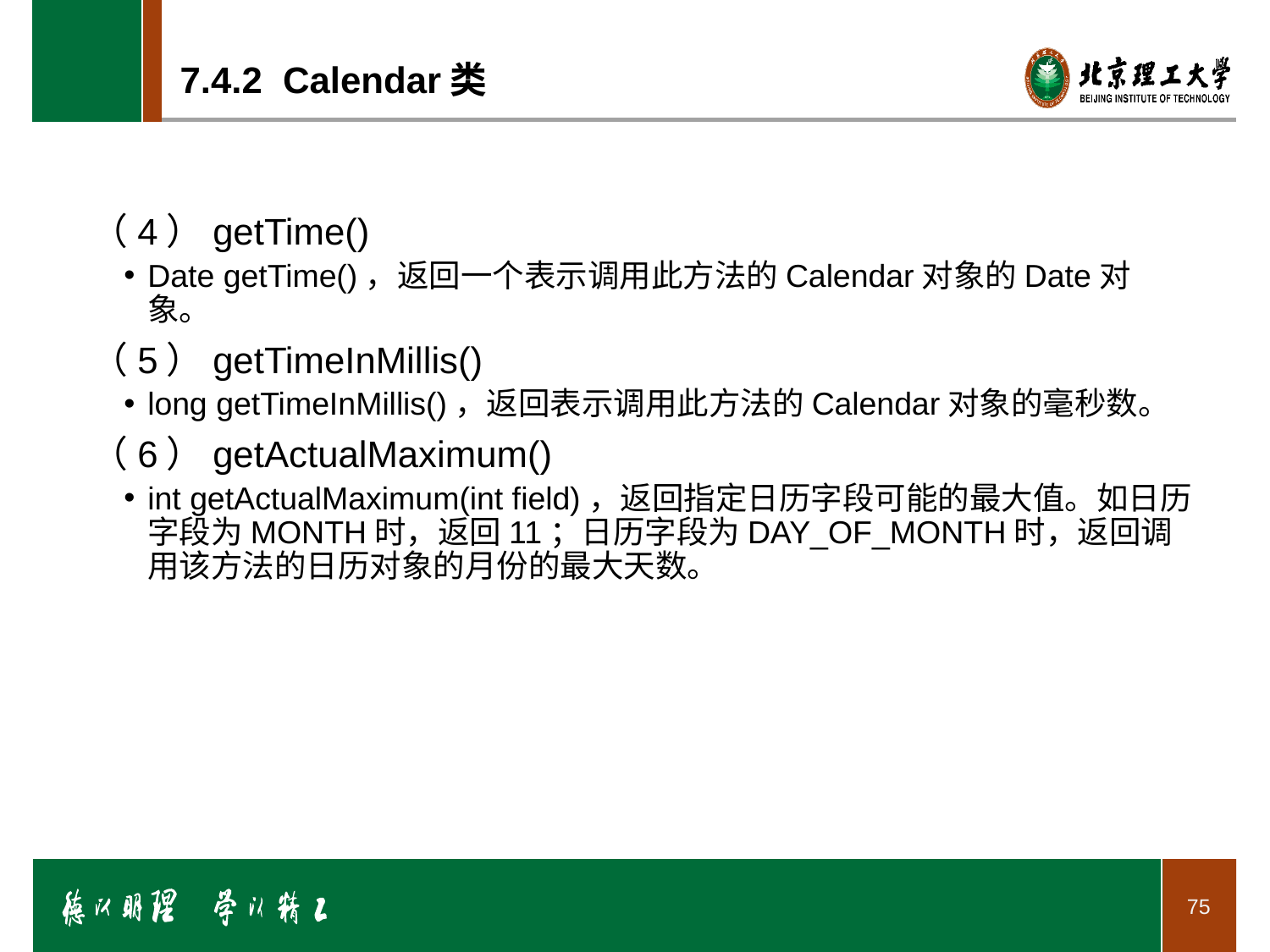

# 7.4.2  Calendar类
（4）getTime()
Date getTime()，返回一个表示调用此方法的Calendar对象的Date对象。
（5）getTimeInMillis()
long getTimeInMillis()，返回表示调用此方法的Calendar对象的毫秒数。
（6）getActualMaximum()
int getActualMaximum(int field)，返回指定日历字段可能的最大值。如日历字段为MONTH时，返回11；日历字段为DAY_OF_MONTH时，返回调用该方法的日历对象的月份的最大天数。